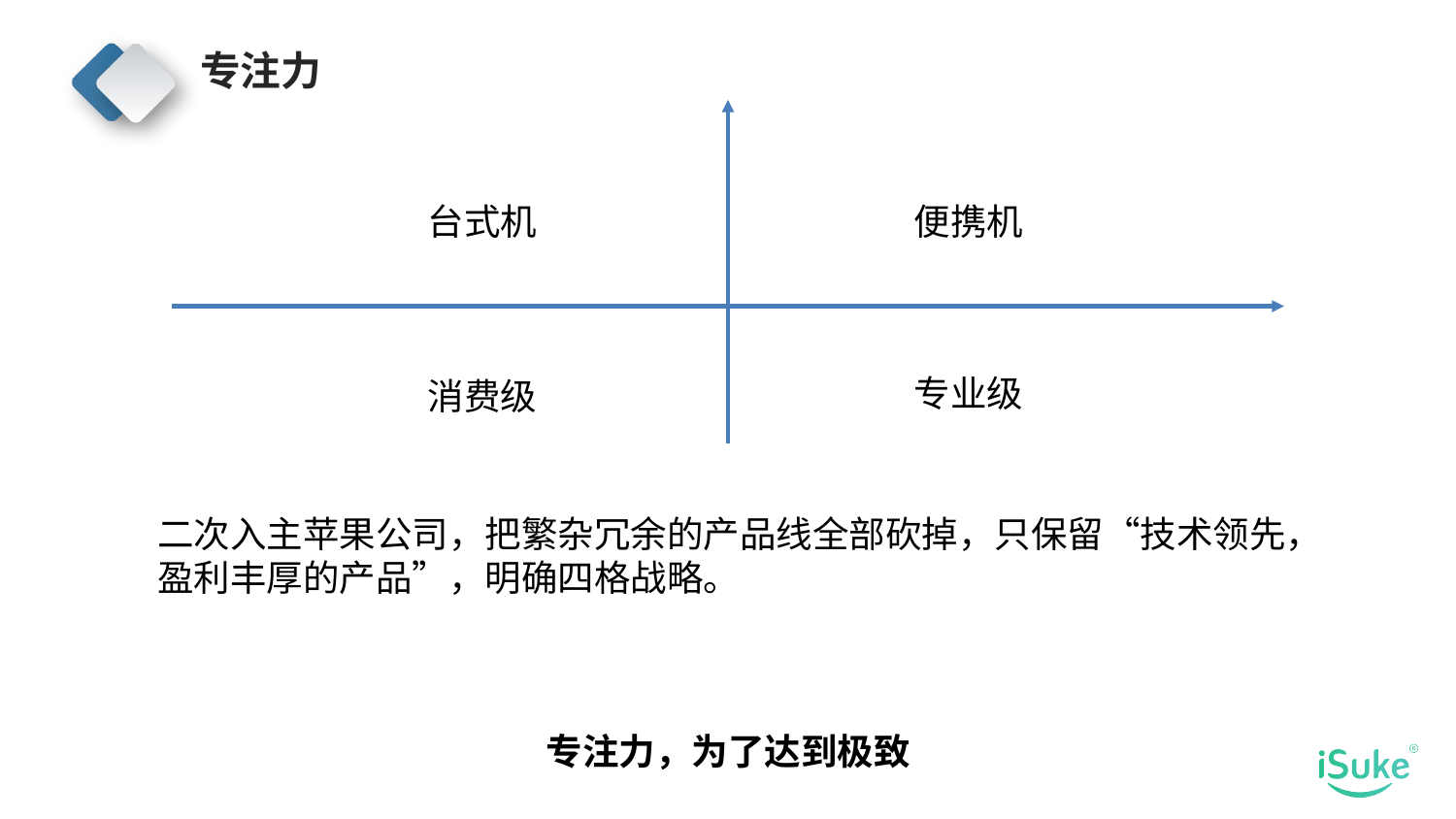

专注力
便携机
台式机
专业级
消费级
二次入主苹果公司，把繁杂冗余的产品线全部砍掉，只保留“技术领先，盈利丰厚的产品”，明确四格战略。
专注力，为了达到极致
延迟符